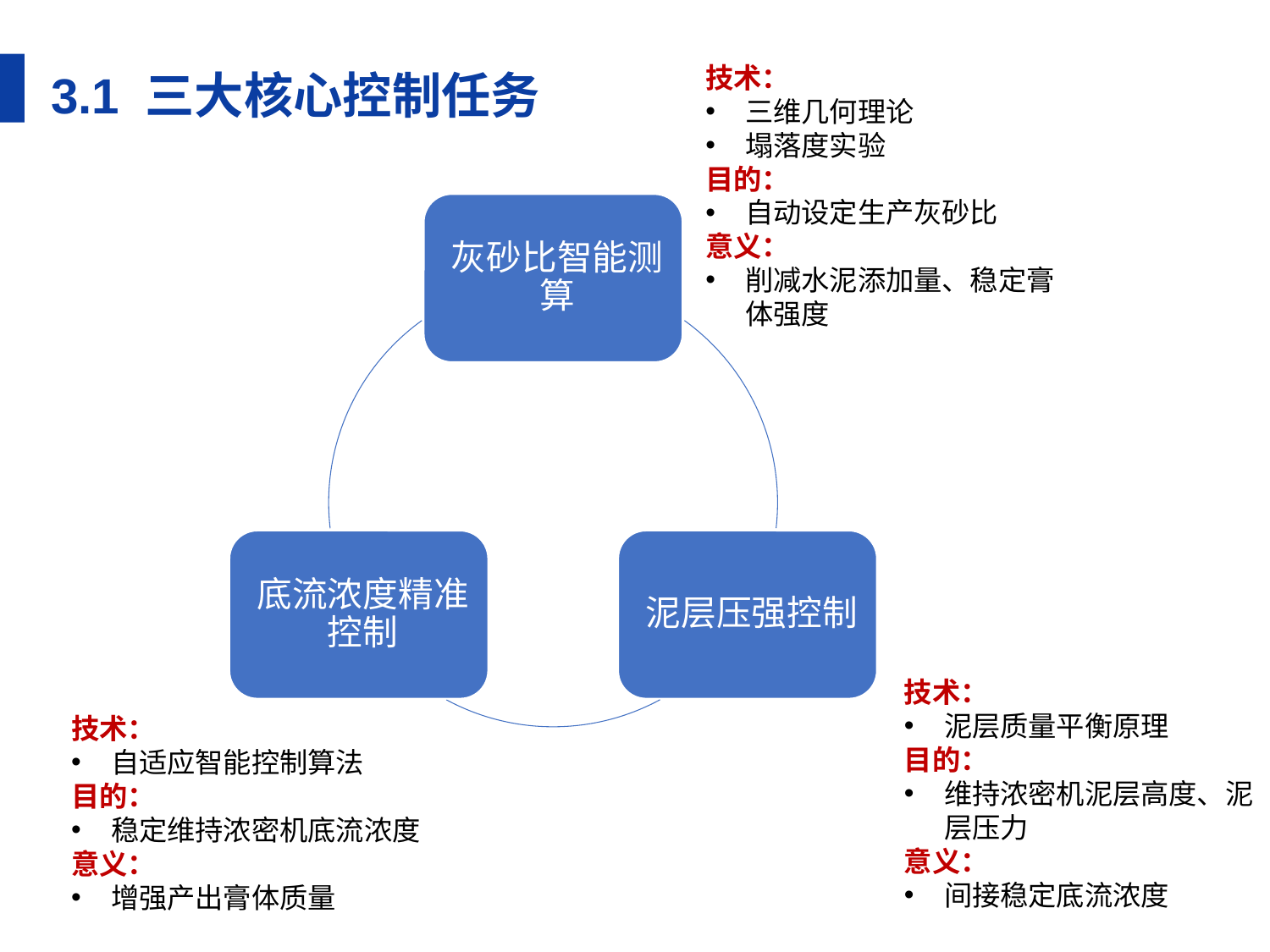

3.1 三大核心控制任务

技术：
三维几何理论
塌落度实验
目的：
自动设定生产灰砂比
意义：
削减水泥添加量、稳定膏体强度
灰砂比智能测算
泥层压强控制
底流浓度精准控制
技术：
泥层质量平衡原理
目的：
维持浓密机泥层高度、泥层压力
意义：
间接稳定底流浓度
技术：
自适应智能控制算法
目的：
稳定维持浓密机底流浓度
意义：
增强产出膏体质量